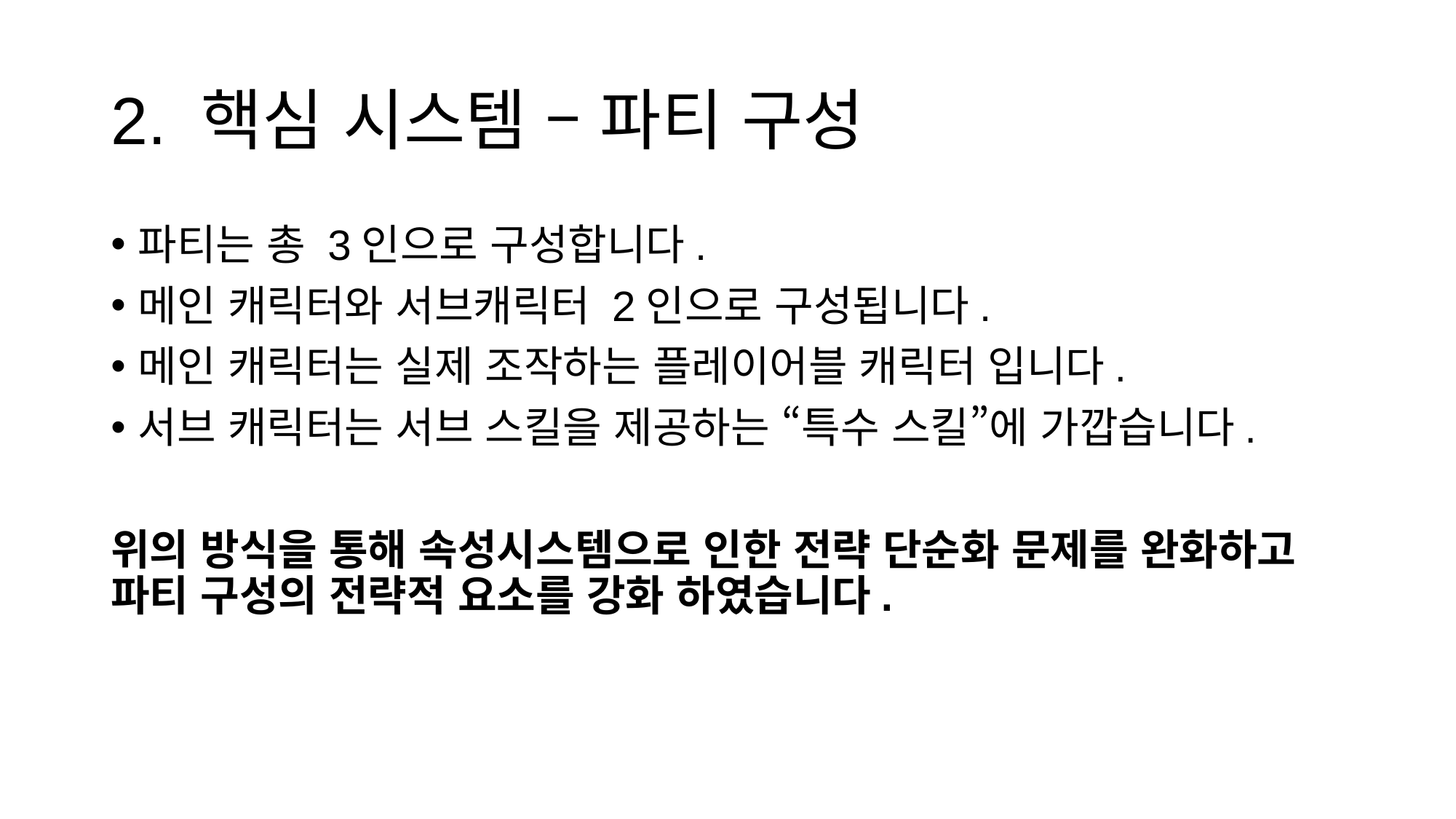

# 2. 핵심 시스템 – 파티 구성
파티는 총 3인으로 구성합니다.
메인 캐릭터와 서브캐릭터 2인으로 구성됩니다.
메인 캐릭터는 실제 조작하는 플레이어블 캐릭터 입니다.
서브 캐릭터는 서브 스킬을 제공하는 “특수 스킬”에 가깝습니다.

위의 방식을 통해 속성시스템으로 인한 전략 단순화 문제를 완화하고 파티 구성의 전략적 요소를 강화 하였습니다.